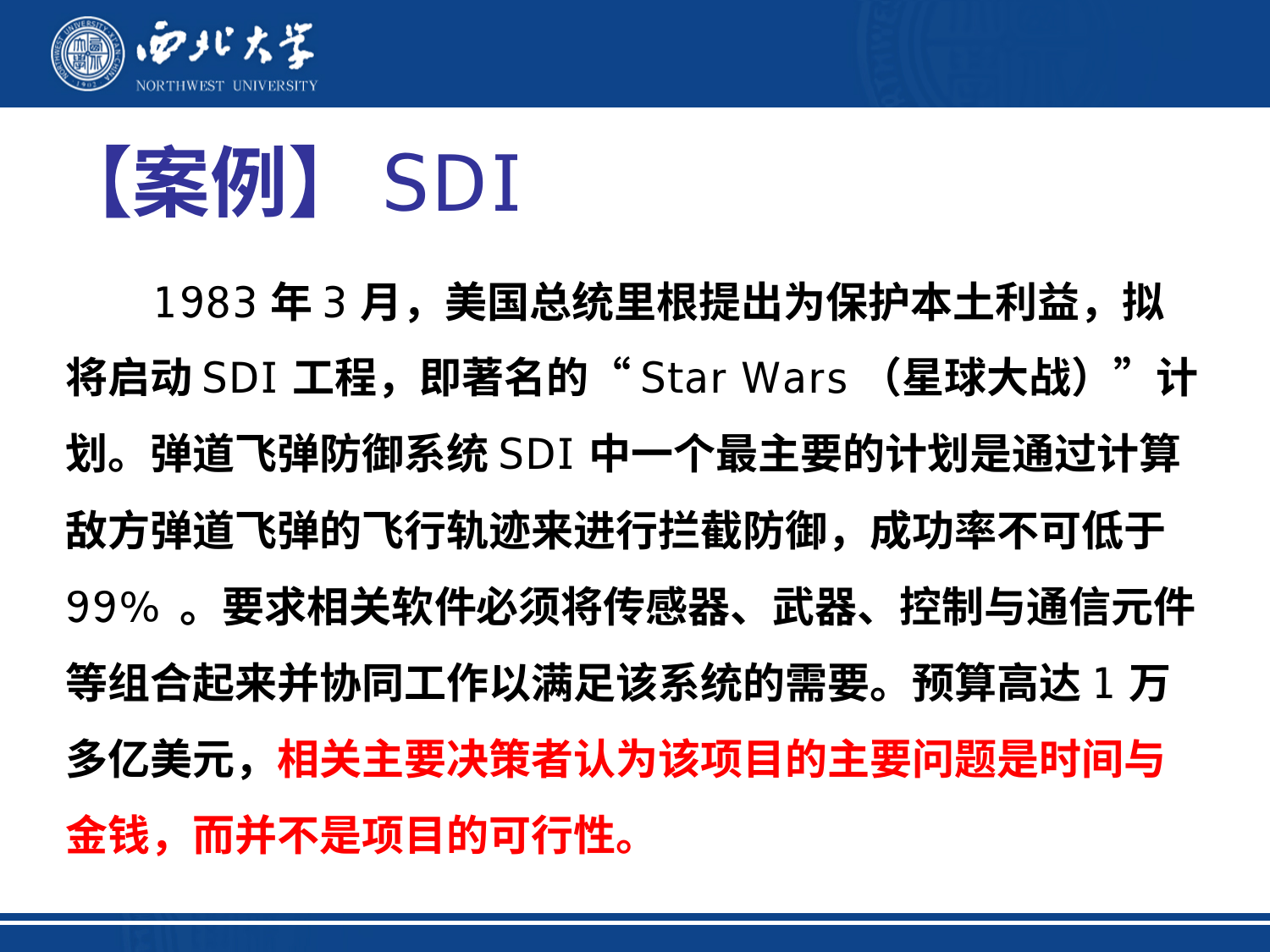

# 【案例】SDI
       1983年3月，美国总统里根提出为保护本土利益，拟将启动SDI工程，即著名的“Star Wars（星球大战）”计划。弹道飞弹防御系统SDI中一个最主要的计划是通过计算敌方弹道飞弹的飞行轨迹来进行拦截防御，成功率不可低于99%。要求相关软件必须将传感器、武器、控制与通信元件等组合起来并协同工作以满足该系统的需要。预算高达1万多亿美元，相关主要决策者认为该项目的主要问题是时间与金钱，而并不是项目的可行性。